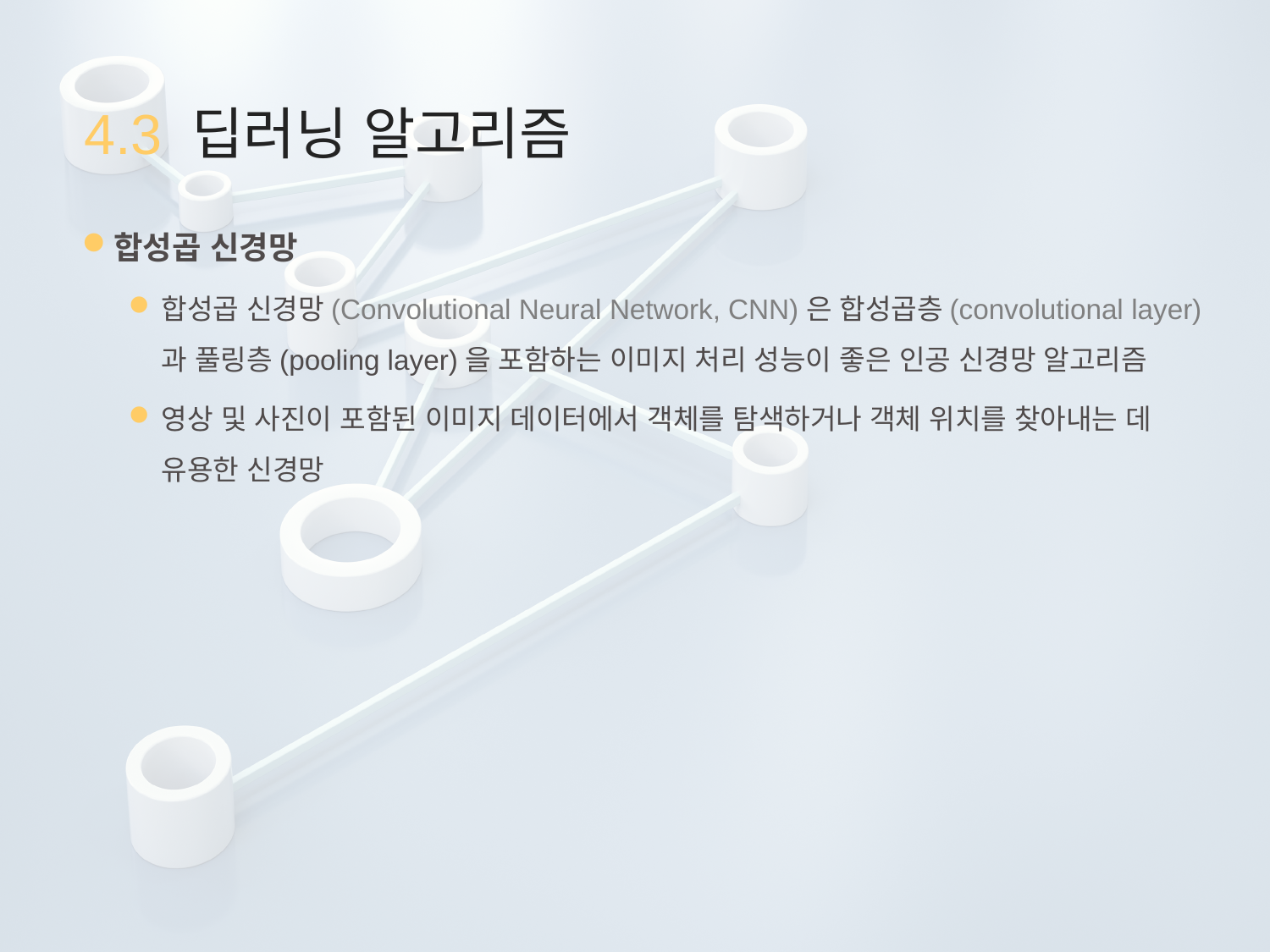

# 4.3 딥러닝 알고리즘
합성곱 신경망
합성곱 신경망(Convolutional Neural Network, CNN)은 합성곱층(convolutional layer)과 풀링층(pooling layer)을 포함하는 이미지 처리 성능이 좋은 인공 신경망 알고리즘
영상 및 사진이 포함된 이미지 데이터에서 객체를 탐색하거나 객체 위치를 찾아내는 데 유용한 신경망